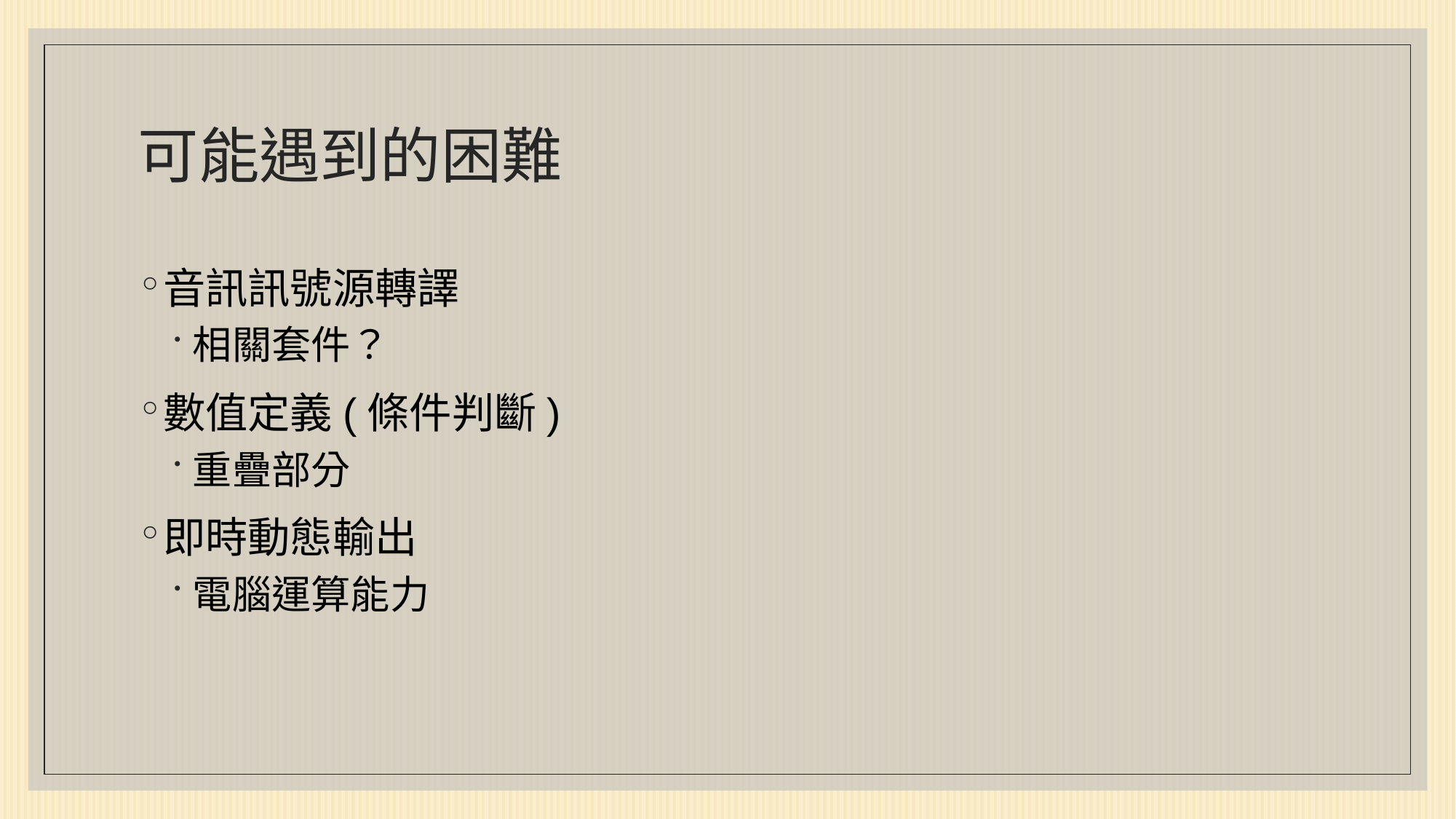

# 可能遇到的困難
音訊訊號源轉譯
相關套件？
數值定義(條件判斷)
重疊部分
即時動態輸出
電腦運算能力